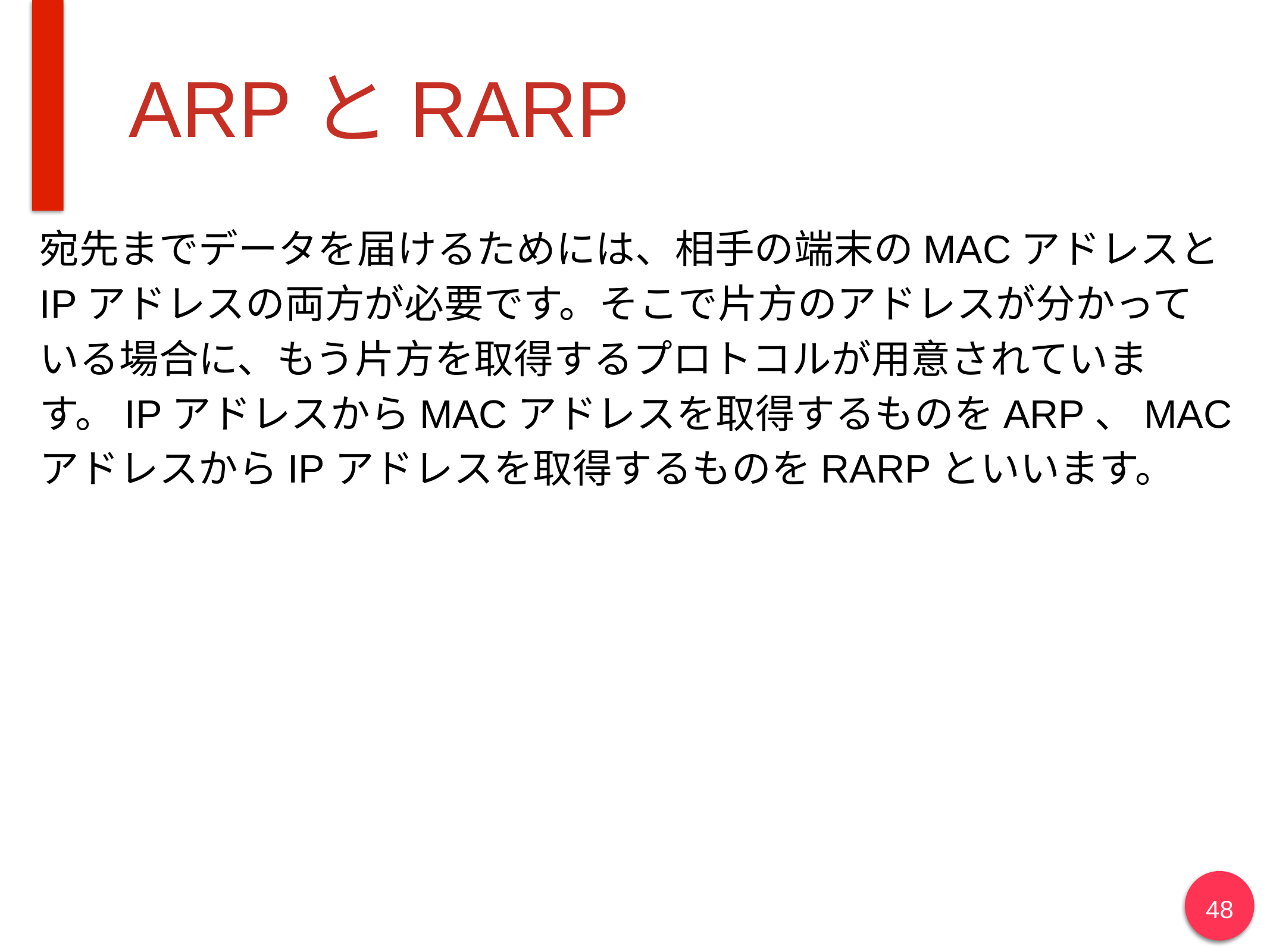

# ARPとRARP
宛先までデータを届けるためには、相手の端末のMACアドレスと
IPアドレスの両方が必要です。そこで片方のアドレスが分かって
いる場合に、もう片方を取得するプロトコルが用意されています。IPアドレスからMACアドレスを取得するものをARP、MACアドレスからIPアドレスを取得するものをRARPといいます。
48